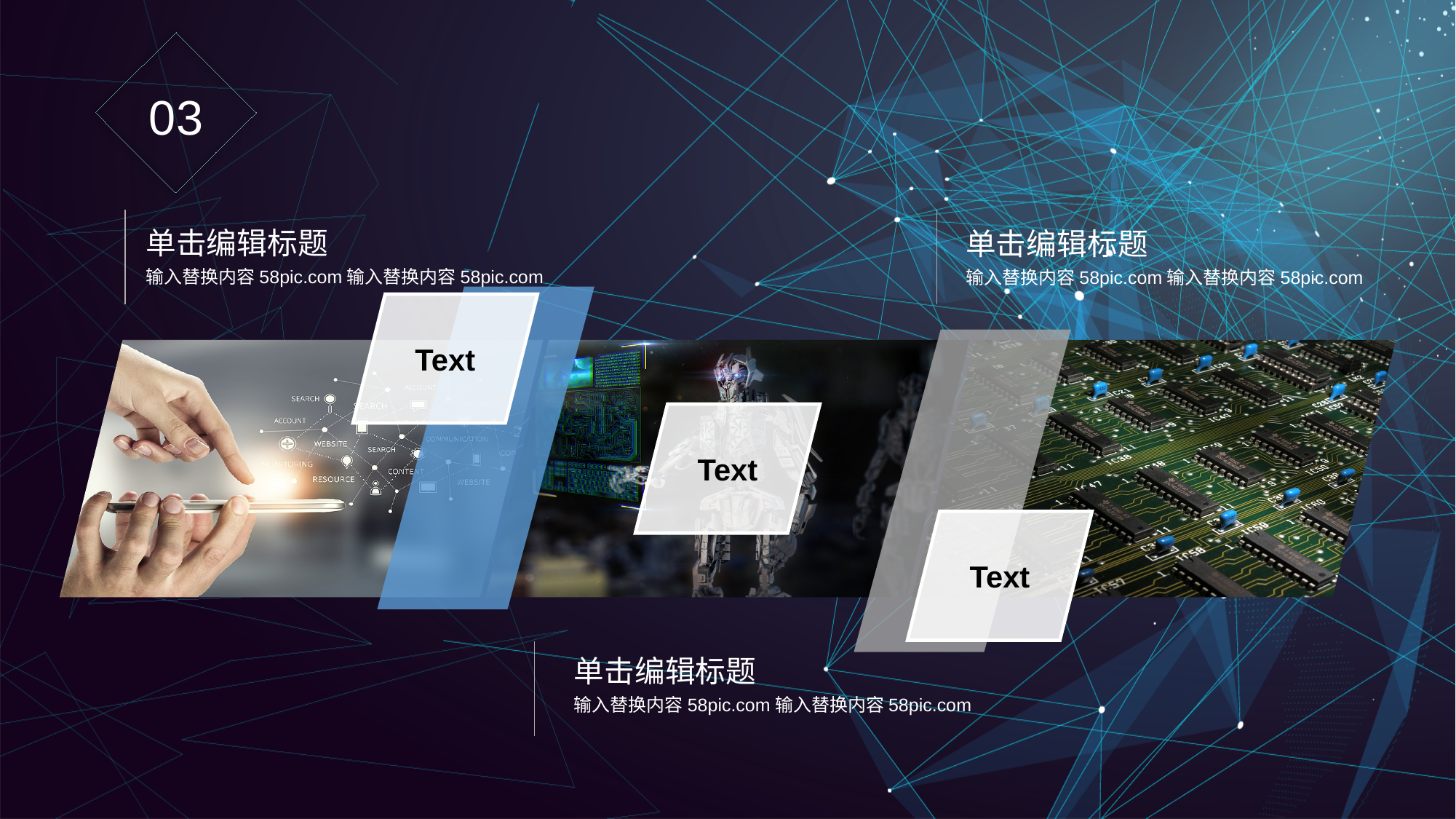

03
单击编辑标题
输入替换内容58pic.com输入替换内容58pic.com
单击编辑标题
输入替换内容58pic.com输入替换内容58pic.com

Text

Text
Text
单击编辑标题
输入替换内容58pic.com输入替换内容58pic.com